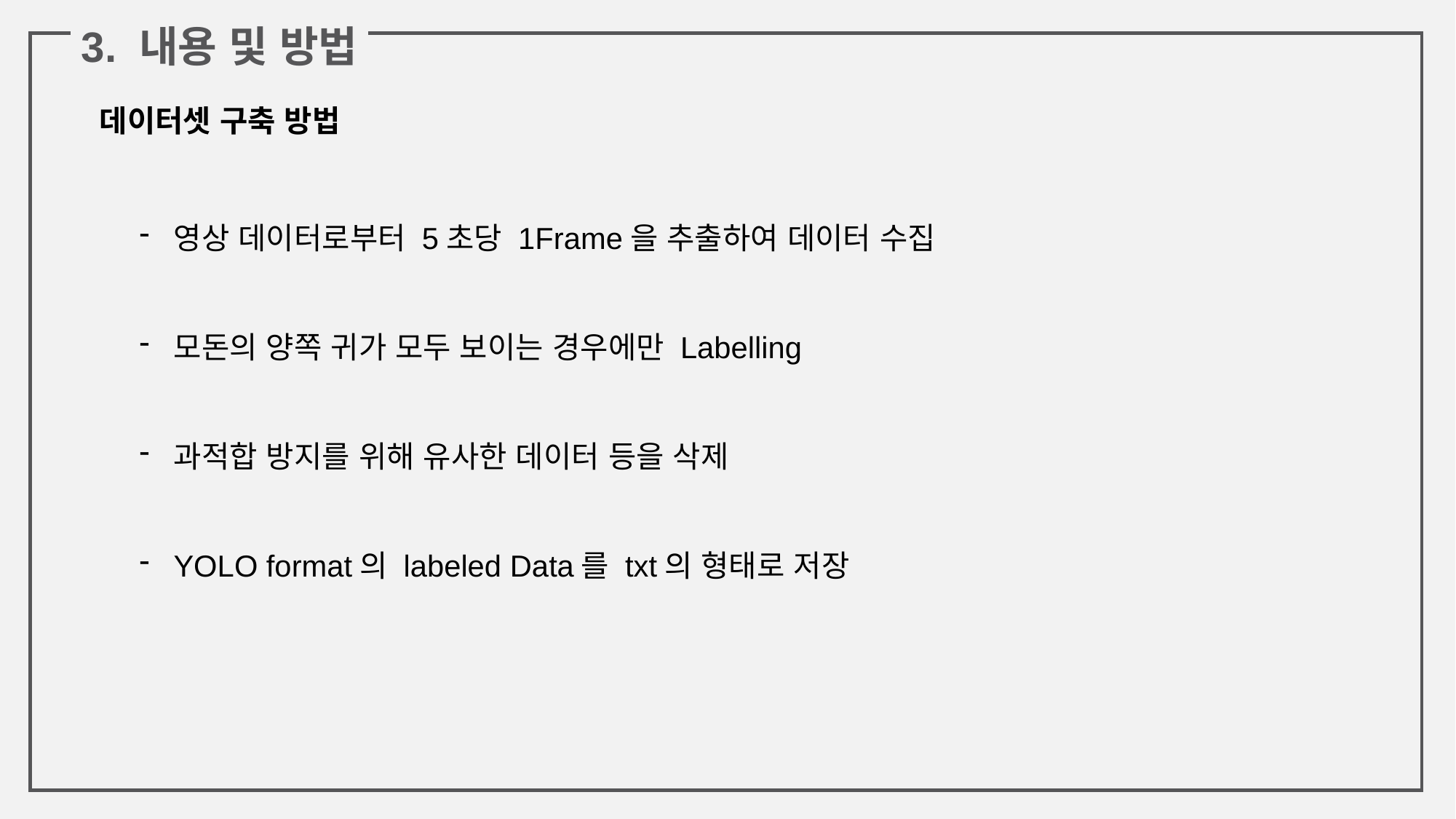

3. 내용 및 방법

데이터셋 구축 방법
영상 데이터로부터 5초당 1Frame을 추출하여 데이터 수집

모돈의 양쪽 귀가 모두 보이는 경우에만 Labelling

과적합 방지를 위해 유사한 데이터 등을 삭제

YOLO format의 labeled Data를 txt의 형태로 저장